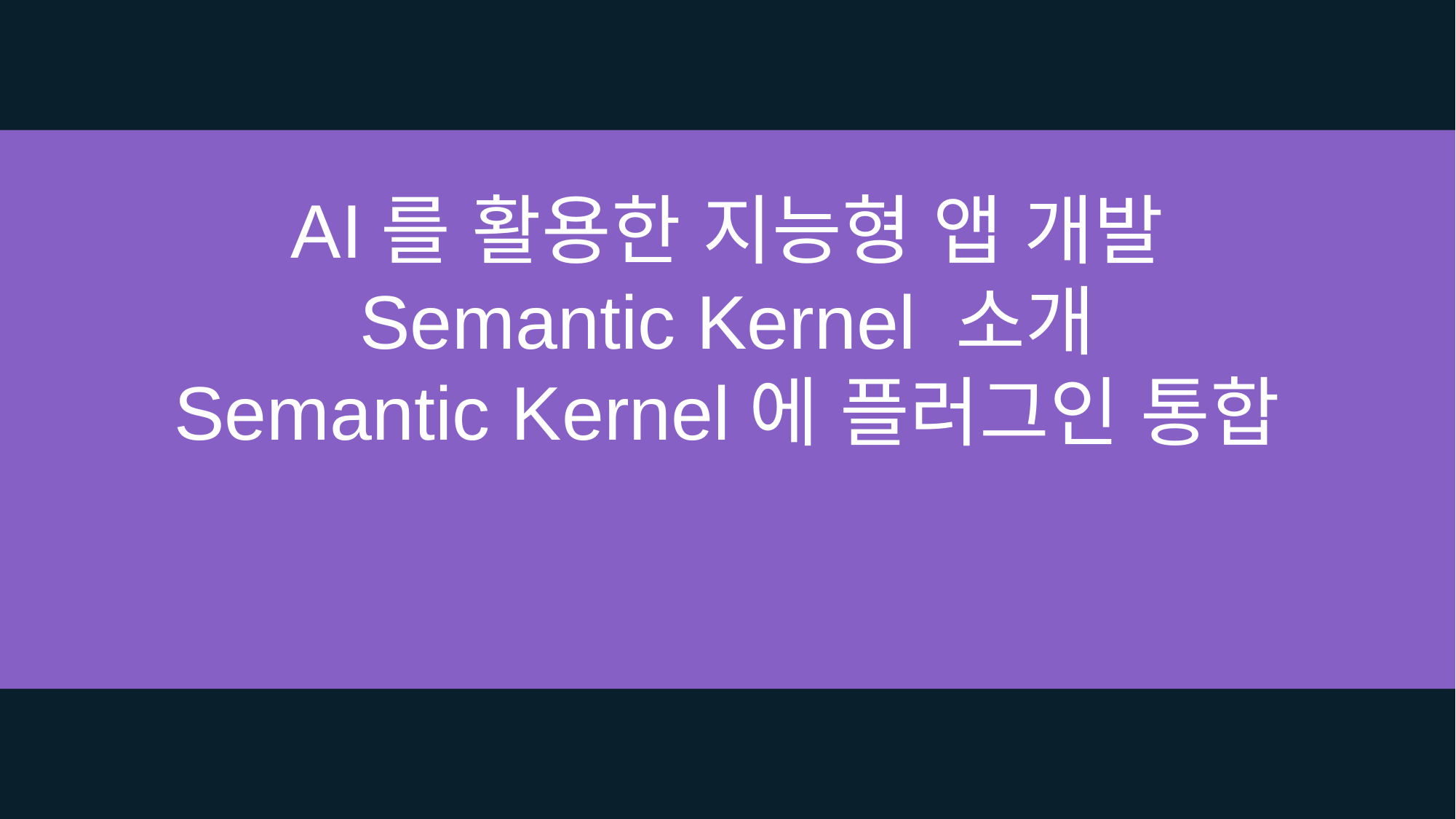

AI를 활용한 지능형 앱 개발
Semantic Kernel 소개
Semantic Kernel에 플러그인 통합